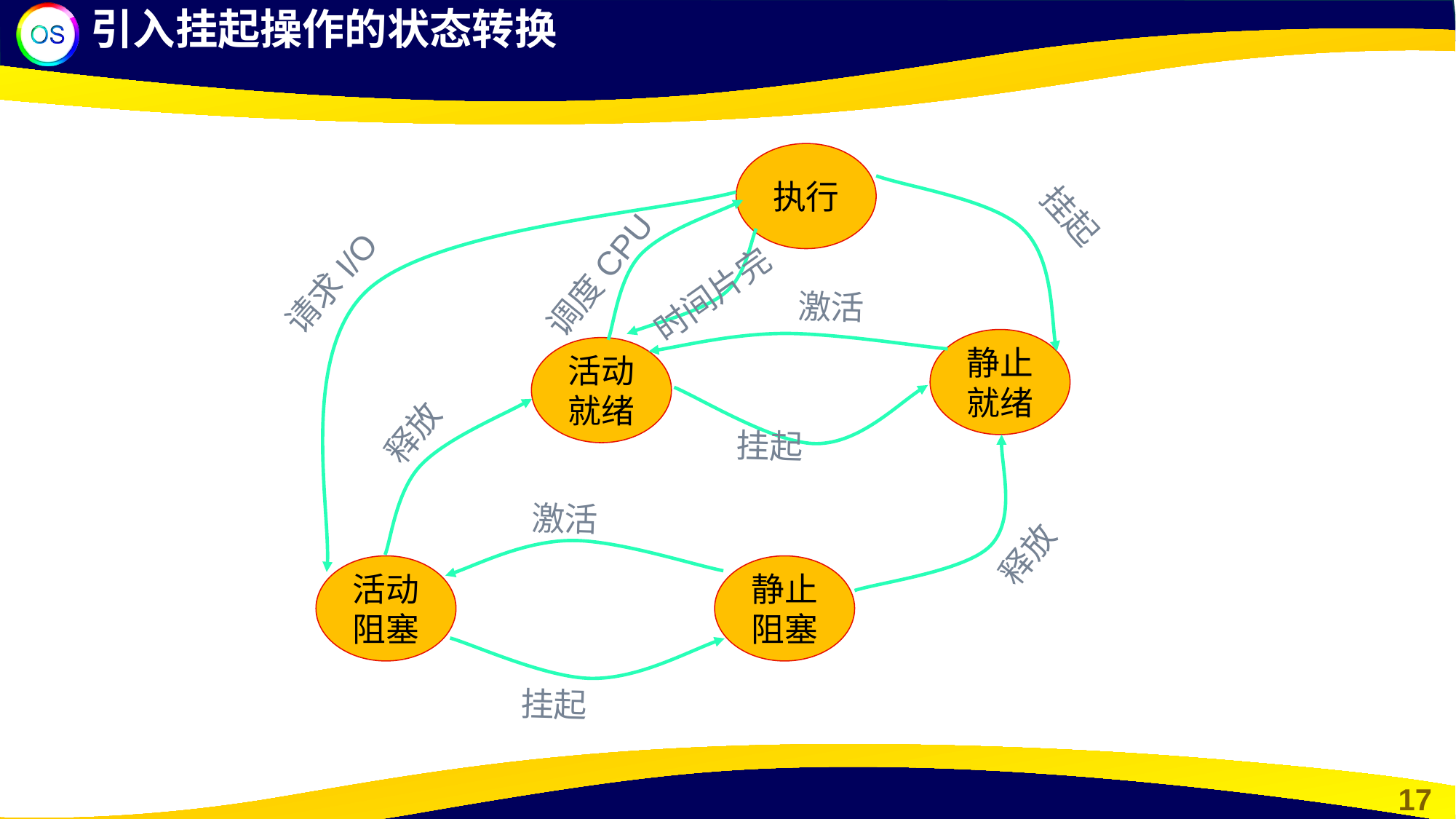

引入挂起操作的状态转换
执行

挂起

调度CPU
请求I/O
时间片完

激活
静止
就绪

活动
就绪

释放
挂起

激活
释放

活动
阻塞
静止
阻塞

挂起